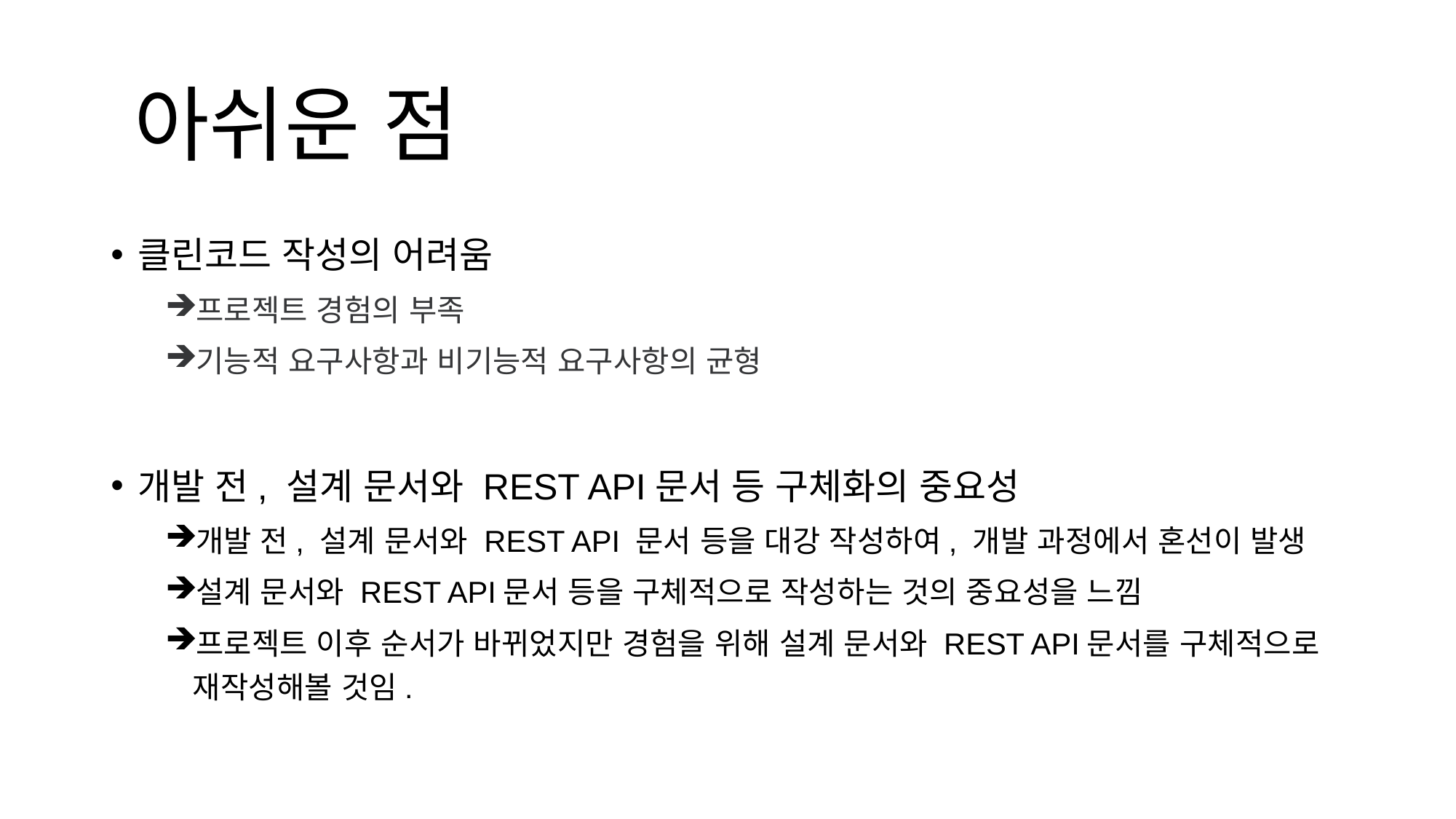

#
아쉬운 점
클린코드 작성의 어려움
프로젝트 경험의 부족
기능적 요구사항과 비기능적 요구사항의 균형

개발 전, 설계 문서와 REST API문서 등 구체화의 중요성
개발 전, 설계 문서와 REST API 문서 등을 대강 작성하여, 개발 과정에서 혼선이 발생
설계 문서와 REST API문서 등을 구체적으로 작성하는 것의 중요성을 느낌
프로젝트 이후 순서가 바뀌었지만 경험을 위해 설계 문서와 REST API문서를 구체적으로 재작성해볼 것임.